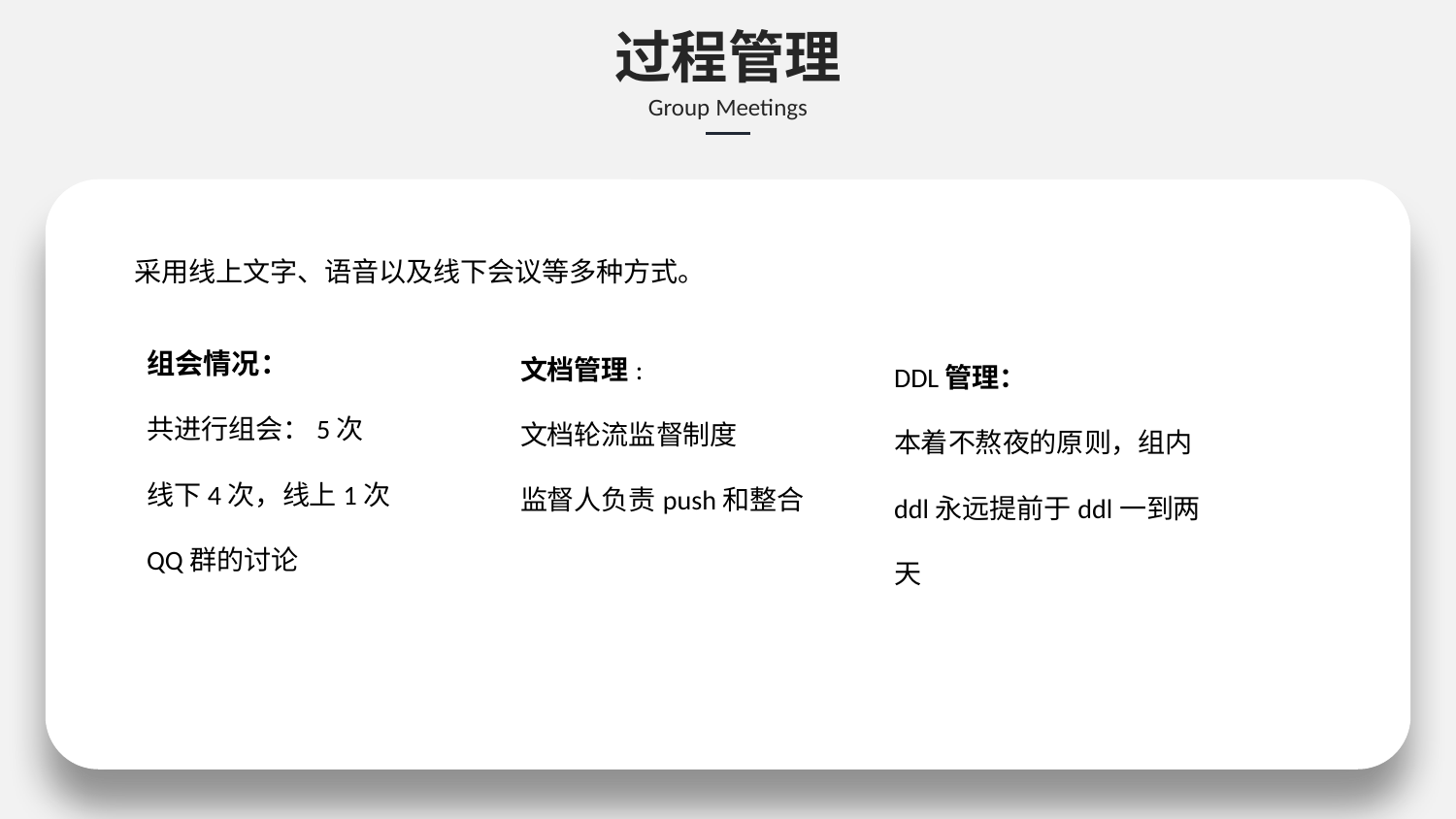

过程管理
Group Meetings

采用线上文字、语音以及线下会议等多种方式。
DDL管理：
本着不熬夜的原则，组内ddl永远提前于ddl一到两天
组会情况：

共进行组会：5次

线下4次，线上1次

QQ群的讨论
文档管理:

文档轮流监督制度

监督人负责push和整合